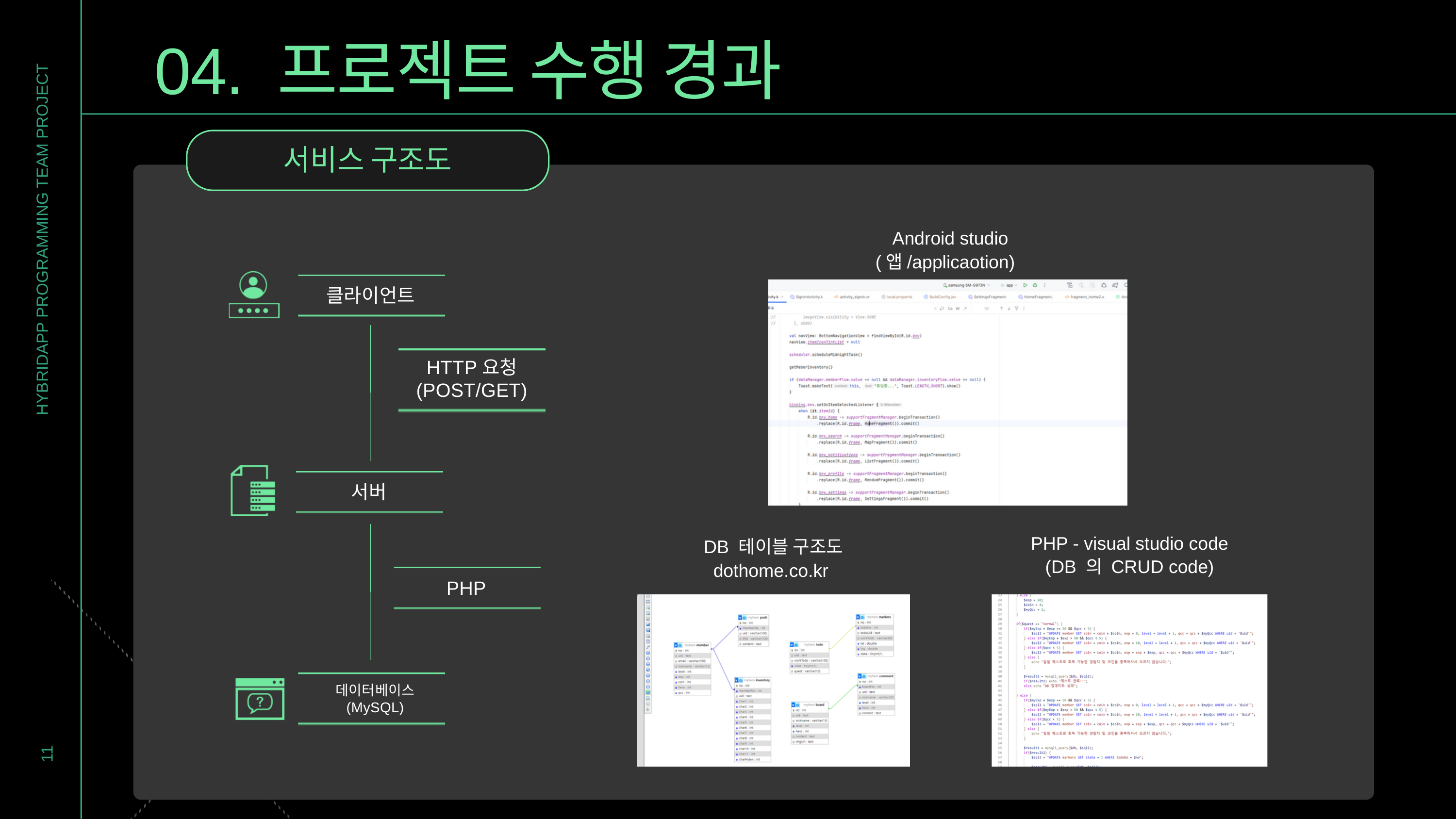

04. 프로젝트 수행 경과

서비스 구조도

 Android studio
(앱/applicaotion)

클라이언트
HYBRIDAPP PROGRAMMING TEAM PROJECT

HTTP요청
(POST/GET)

서버

PHP - visual studio code
(DB 의 CRUD code)
DB 테이블 구조도
dothome.co.kr

PHP

11

데이터베이스
(MySQL)